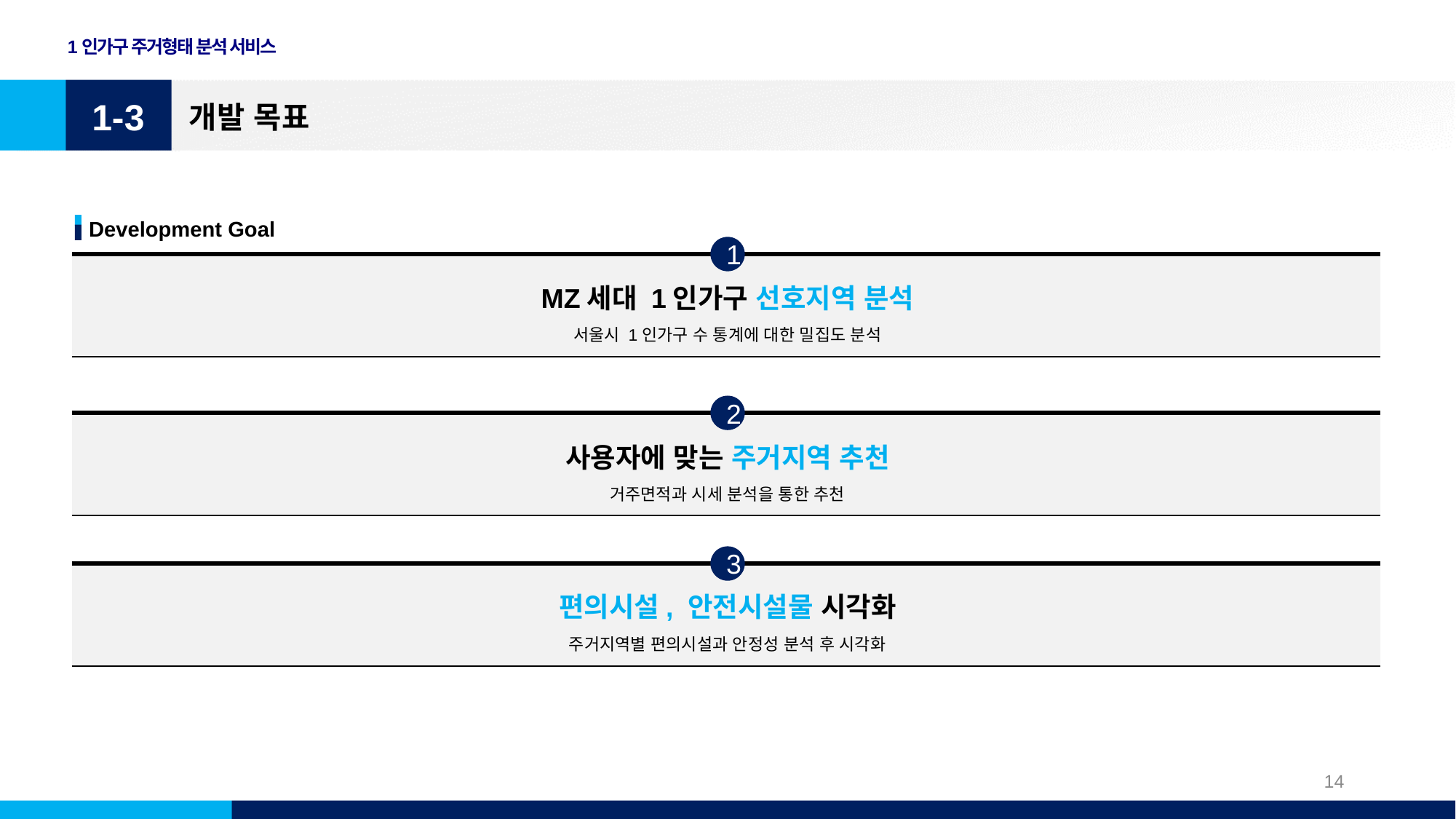

1인가구 주거형태 분석 서비스
1-3
개발 목표
Development Goal

1

MZ세대 1인가구 선호지역 분석
서울시 1인가구 수 통계에 대한 밀집도 분석
2

사용자에 맞는 주거지역 추천
거주면적과 시세 분석을 통한 추천
3

편의시설, 안전시설물 시각화
주거지역별 편의시설과 안정성 분석 후 시각화
14